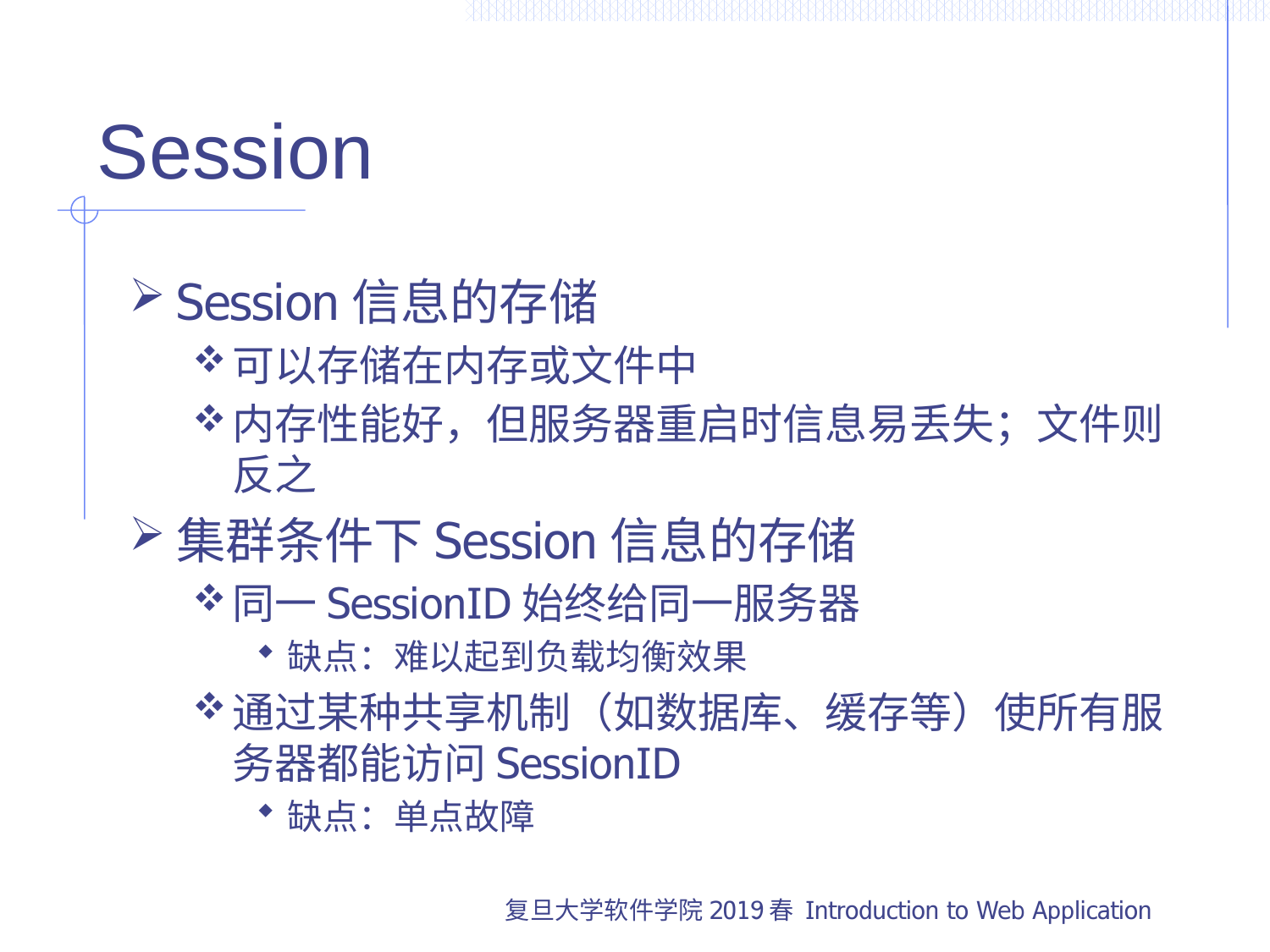

# Session
Session信息的存储
可以存储在内存或文件中
内存性能好，但服务器重启时信息易丢失；文件则反之
集群条件下Session信息的存储
同一SessionID始终给同一服务器
缺点：难以起到负载均衡效果
通过某种共享机制（如数据库、缓存等）使所有服务器都能访问SessionID
缺点：单点故障